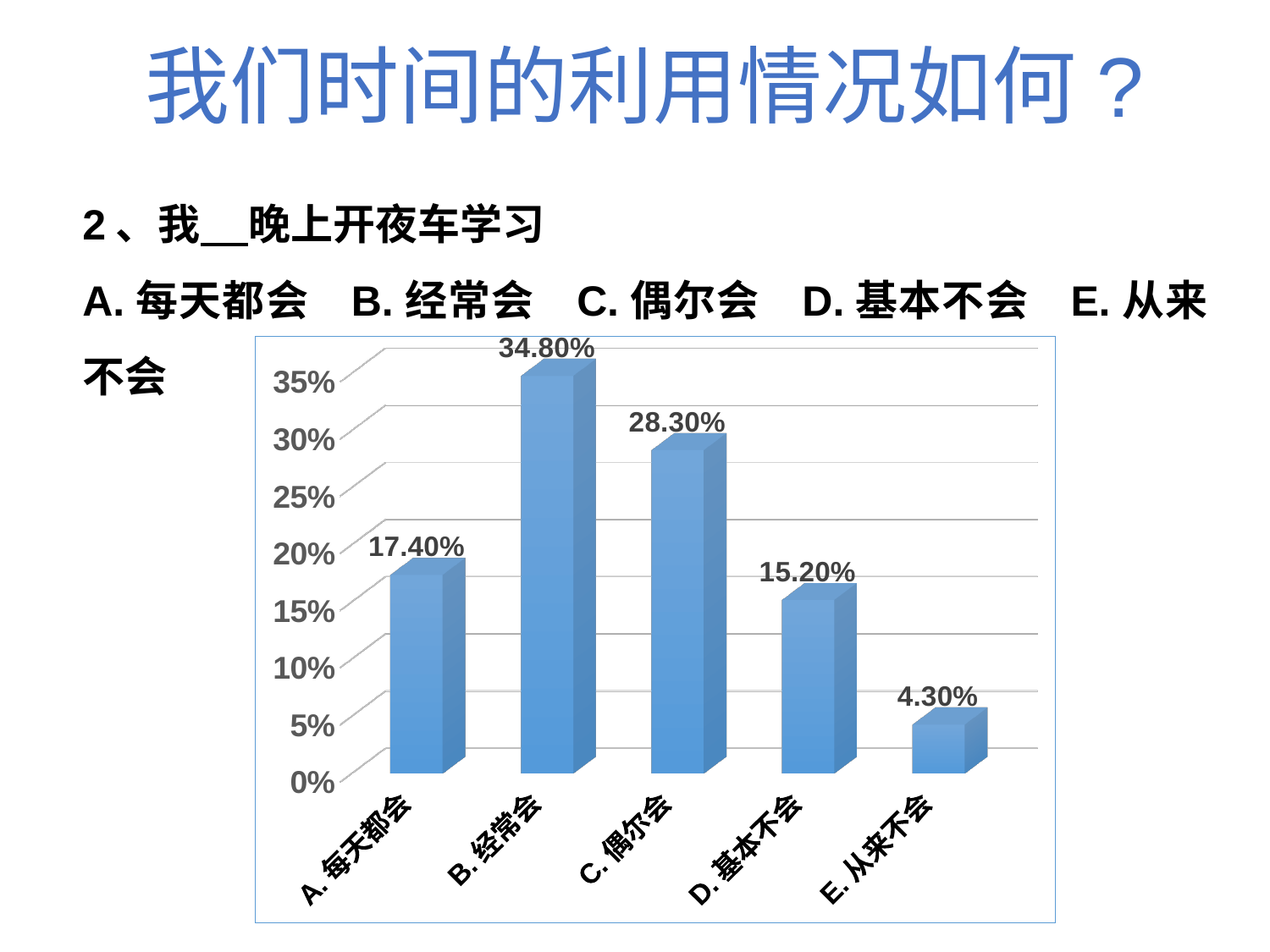

我们时间的利用情况如何?
2、我     晚上开夜车学习
A.每天都会   B.经常会   C.偶尔会   D.基本不会   E.从来不会

[unsupported chart]